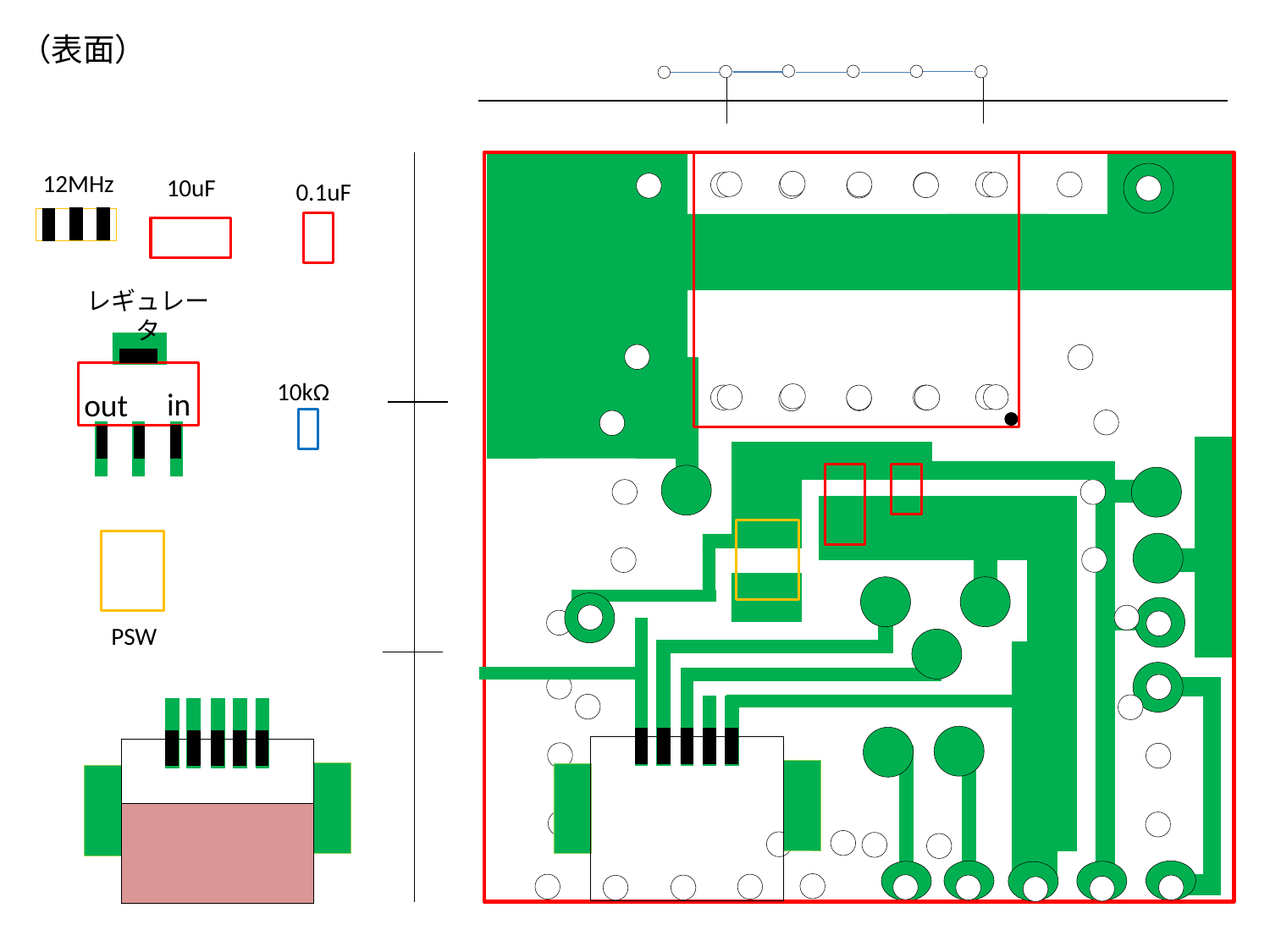

（表面）

12MHz

10uF
0.1uF

レギュレータ

10kΩ
in
out

PSW